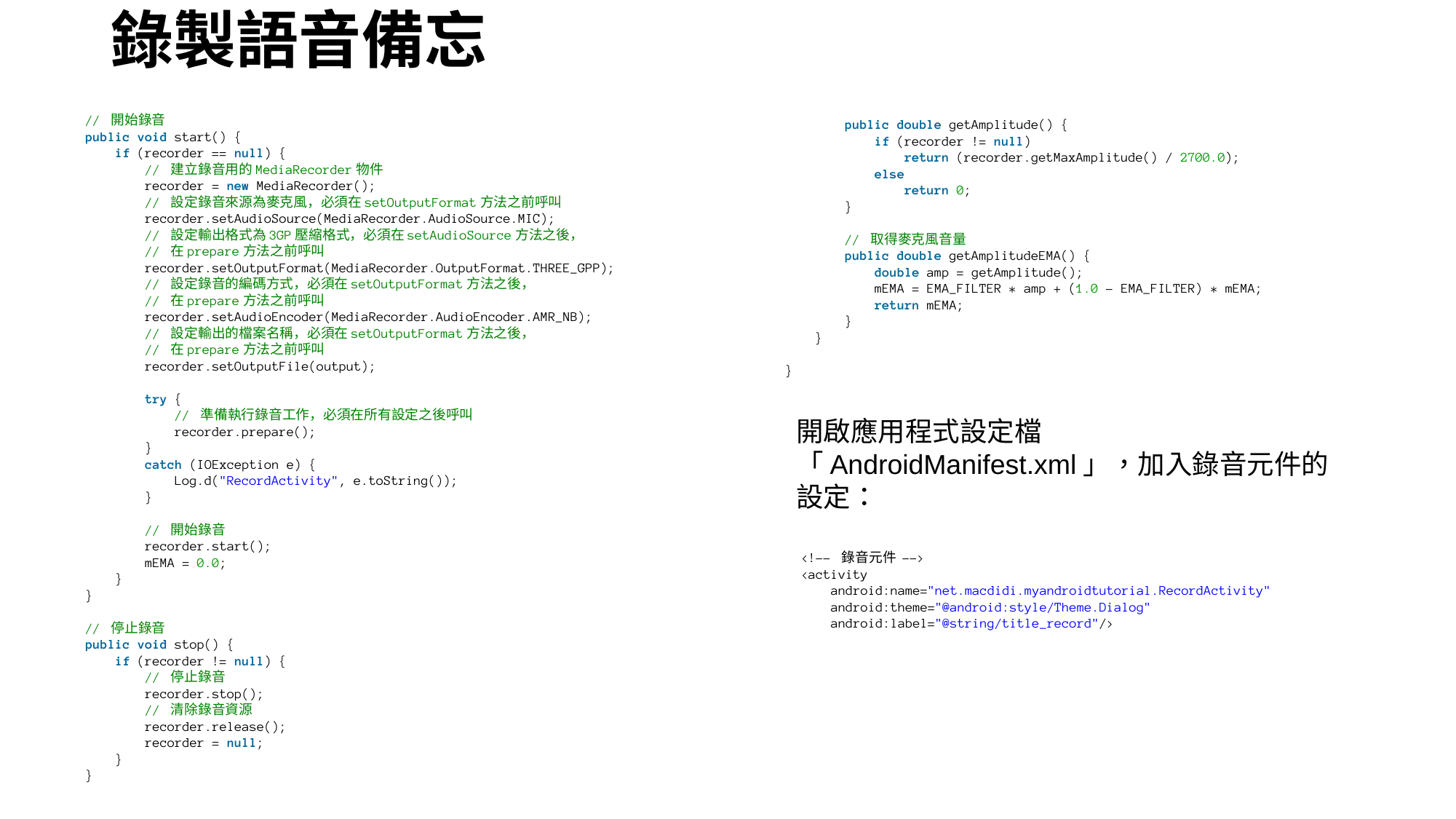

# 錄製語音備忘
        // 開始錄音
        public void start() {
            if (recorder == null) {
                // 建立錄音用的MediaRecorder物件
                recorder = new MediaRecorder();
                // 設定錄音來源為麥克風，必須在setOutputFormat方法之前呼叫
                recorder.setAudioSource(MediaRecorder.AudioSource.MIC);
                // 設定輸出格式為3GP壓縮格式，必須在setAudioSource方法之後，
                // 在prepare方法之前呼叫
                recorder.setOutputFormat(MediaRecorder.OutputFormat.THREE_GPP);
                // 設定錄音的編碼方式，必須在setOutputFormat方法之後，
                // 在prepare方法之前呼叫
                recorder.setAudioEncoder(MediaRecorder.AudioEncoder.AMR_NB);
                // 設定輸出的檔案名稱，必須在setOutputFormat方法之後，
                // 在prepare方法之前呼叫
                recorder.setOutputFile(output);

                try {
                    // 準備執行錄音工作，必須在所有設定之後呼叫
                    recorder.prepare();
                }
                catch (IOException e) {
                    Log.d("RecordActivity", e.toString());
                }

                // 開始錄音
                recorder.start();
                mEMA = 0.0;
            }
        }

        // 停止錄音
        public void stop() {
            if (recorder != null) {
                // 停止錄音
                recorder.stop();
                // 清除錄音資源
                recorder.release();
                recorder = null;
            }
        }
        public double getAmplitude() {
            if (recorder != null)
                return (recorder.getMaxAmplitude() / 2700.0);
            else
                return 0;
        }

        // 取得麥克風音量
        public double getAmplitudeEMA() {
            double amp = getAmplitude();
            mEMA = EMA_FILTER * amp + (1.0 - EMA_FILTER) * mEMA;
            return mEMA;
        }
    }

}
開啟應用程式設定檔「AndroidManifest.xml」，加入錄音元件的設定：
<!-- 錄音元件 -->
<activity
    android:name="net.macdidi.myandroidtutorial.RecordActivity"
    android:theme="@android:style/Theme.Dialog"
    android:label="@string/title_record"/>